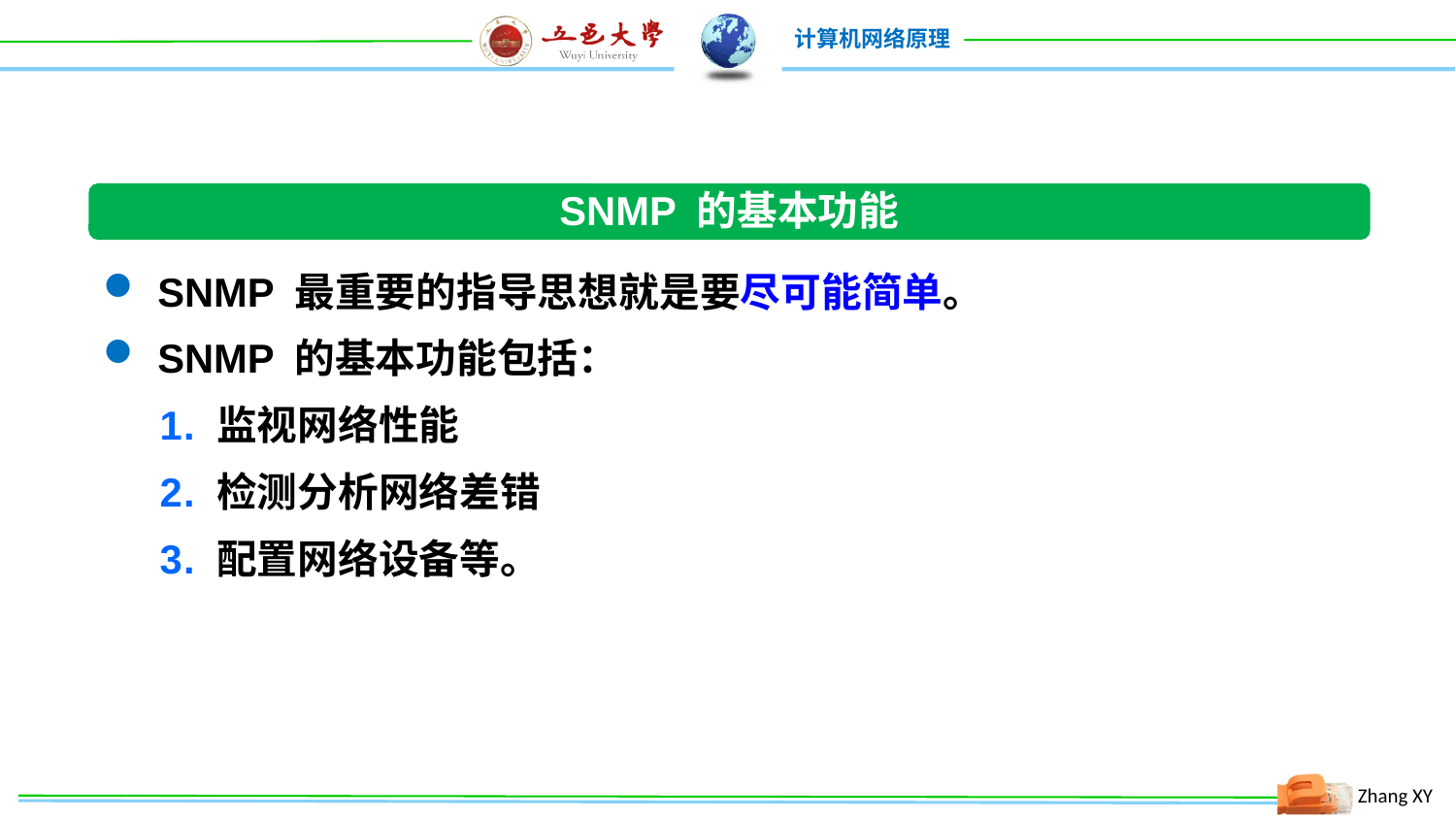

SNMP 的基本功能

SNMP 最重要的指导思想就是要尽可能简单。
SNMP 的基本功能包括：
监视网络性能
检测分析网络差错
配置网络设备等。